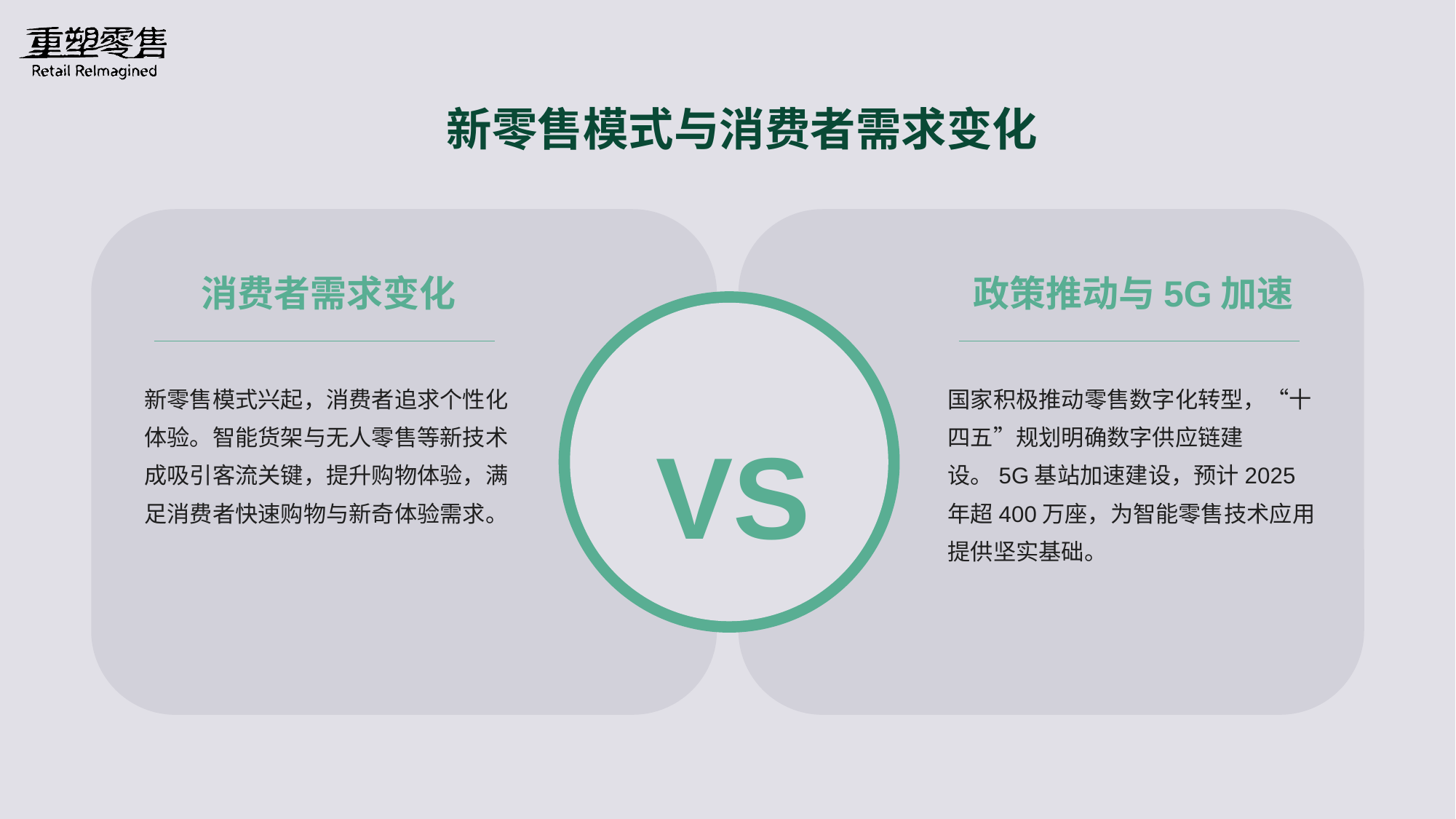

新零售模式与消费者需求变化

消费者需求变化
政策推动与5G加速

VS
新零售模式兴起，消费者追求个性化体验。智能货架与无人零售等新技术成吸引客流关键，提升购物体验，满足消费者快速购物与新奇体验需求。
国家积极推动零售数字化转型，“十四五”规划明确数字供应链建设。5G基站加速建设，预计2025年超400万座，为智能零售技术应用提供坚实基础。